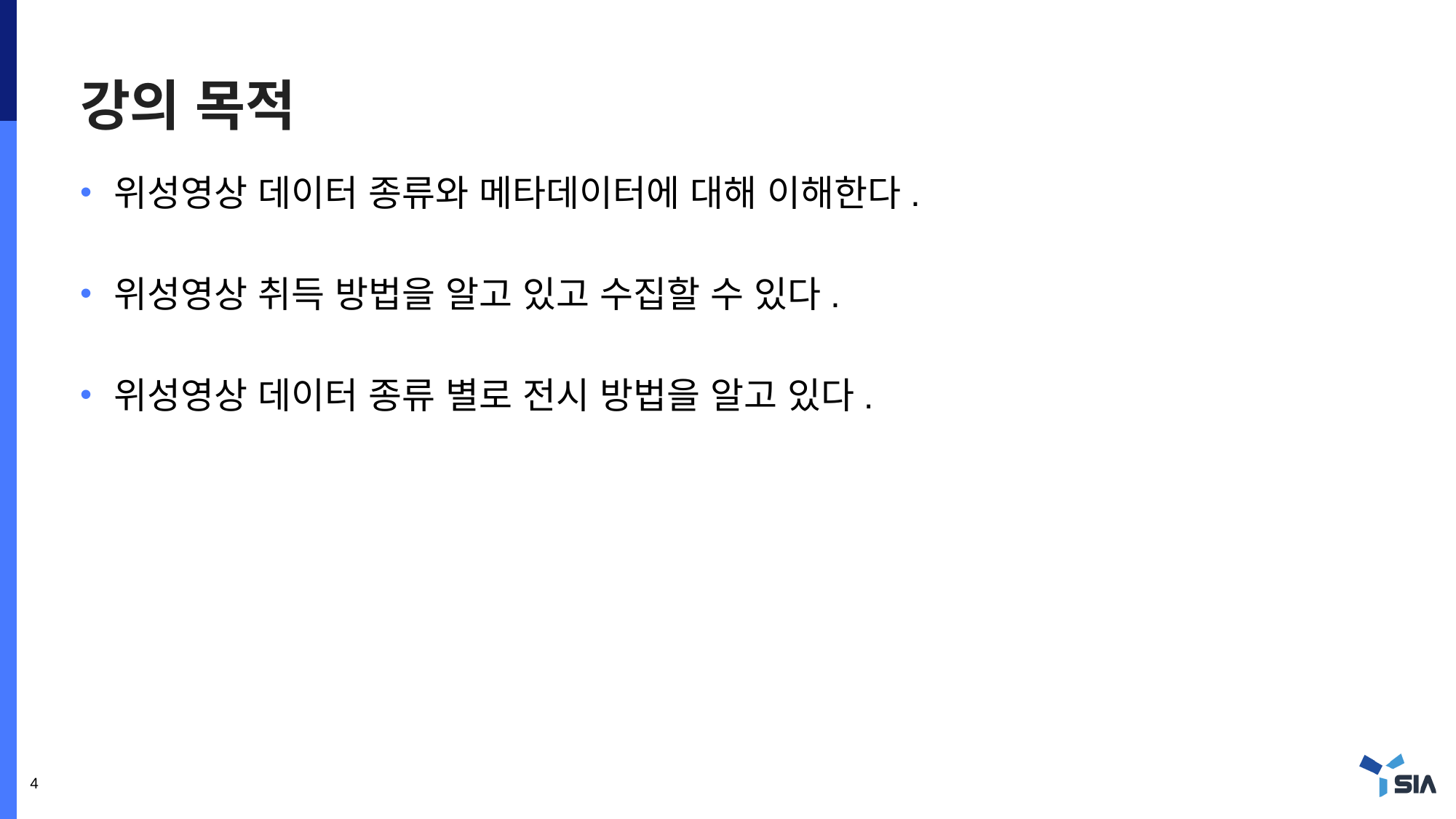

# 강의 목적
위성영상 데이터 종류와 메타데이터에 대해 이해한다.

위성영상 취득 방법을 알고 있고 수집할 수 있다.

위성영상 데이터 종류 별로 전시 방법을 알고 있다.
4